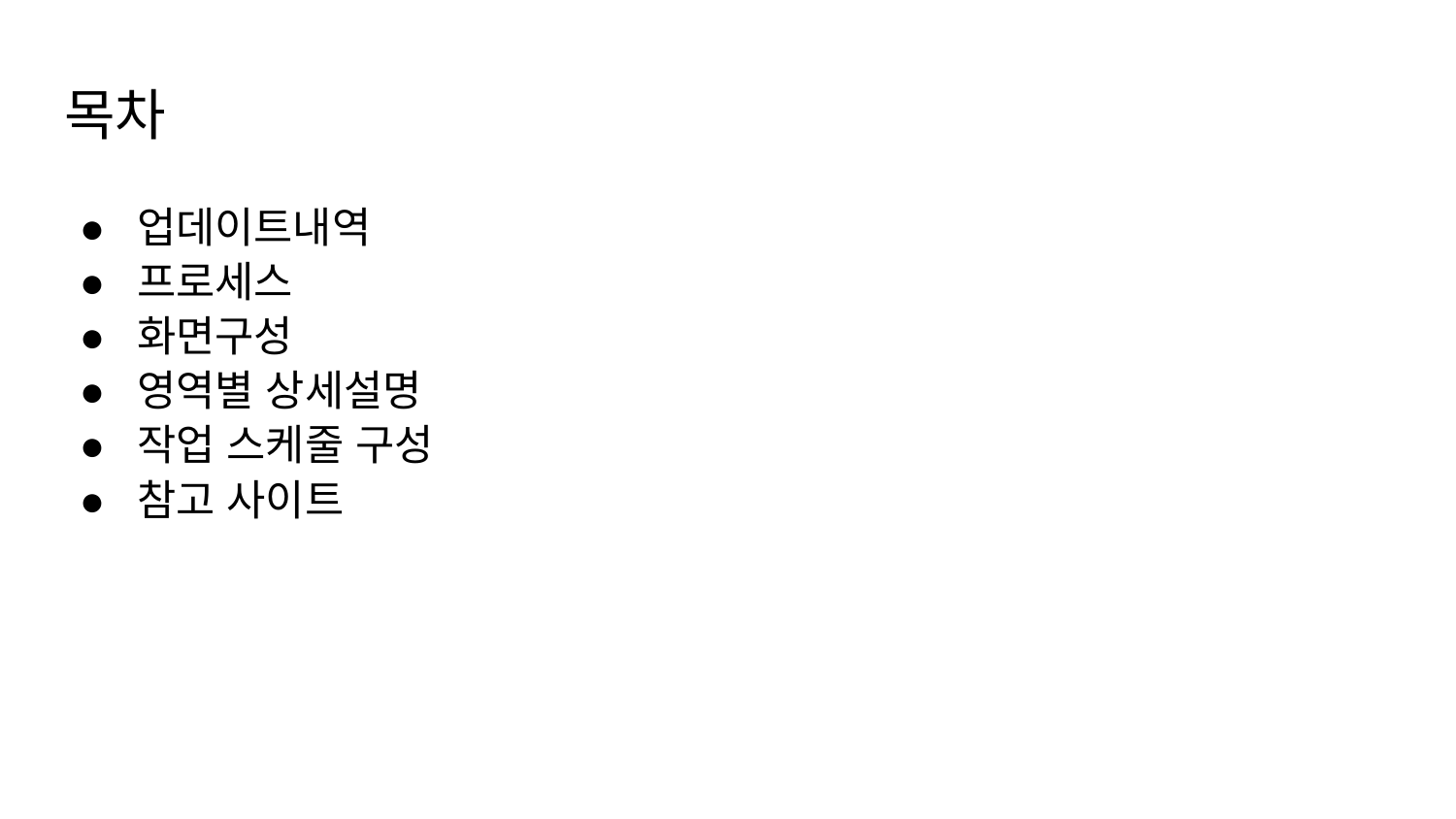

# 목차
업데이트내역
프로세스
화면구성
영역별 상세설명
작업 스케줄 구성
참고 사이트